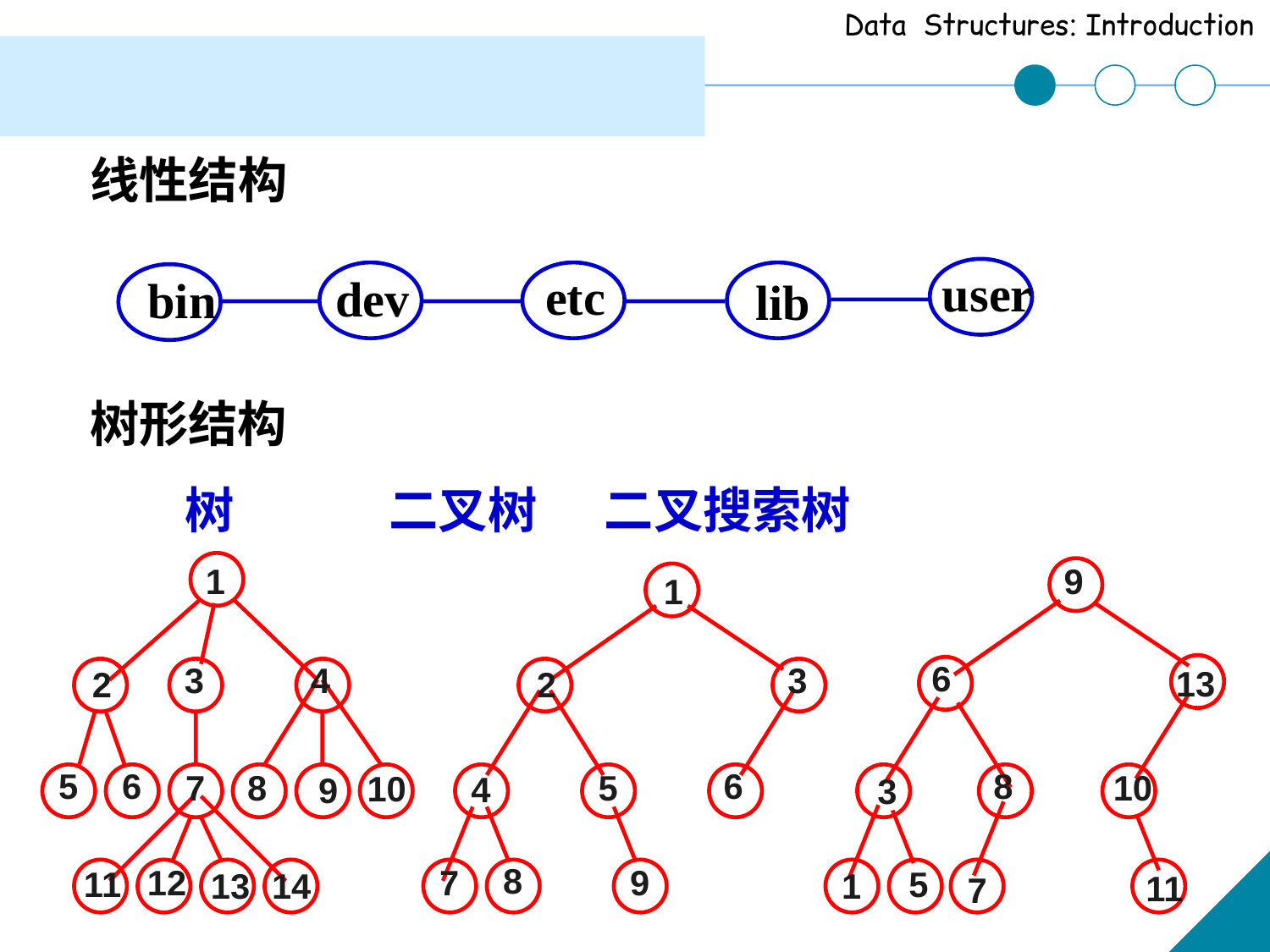

线性结构
user

etc
dev

bin

lib

树形结构
树            二叉树      二叉搜索树

9
1

1

6
4
3
3

13
2
2

5
6
6
8
7
8
5
10
10
4
9
3

8
12
7
9
11
5
13
14
1

11
7